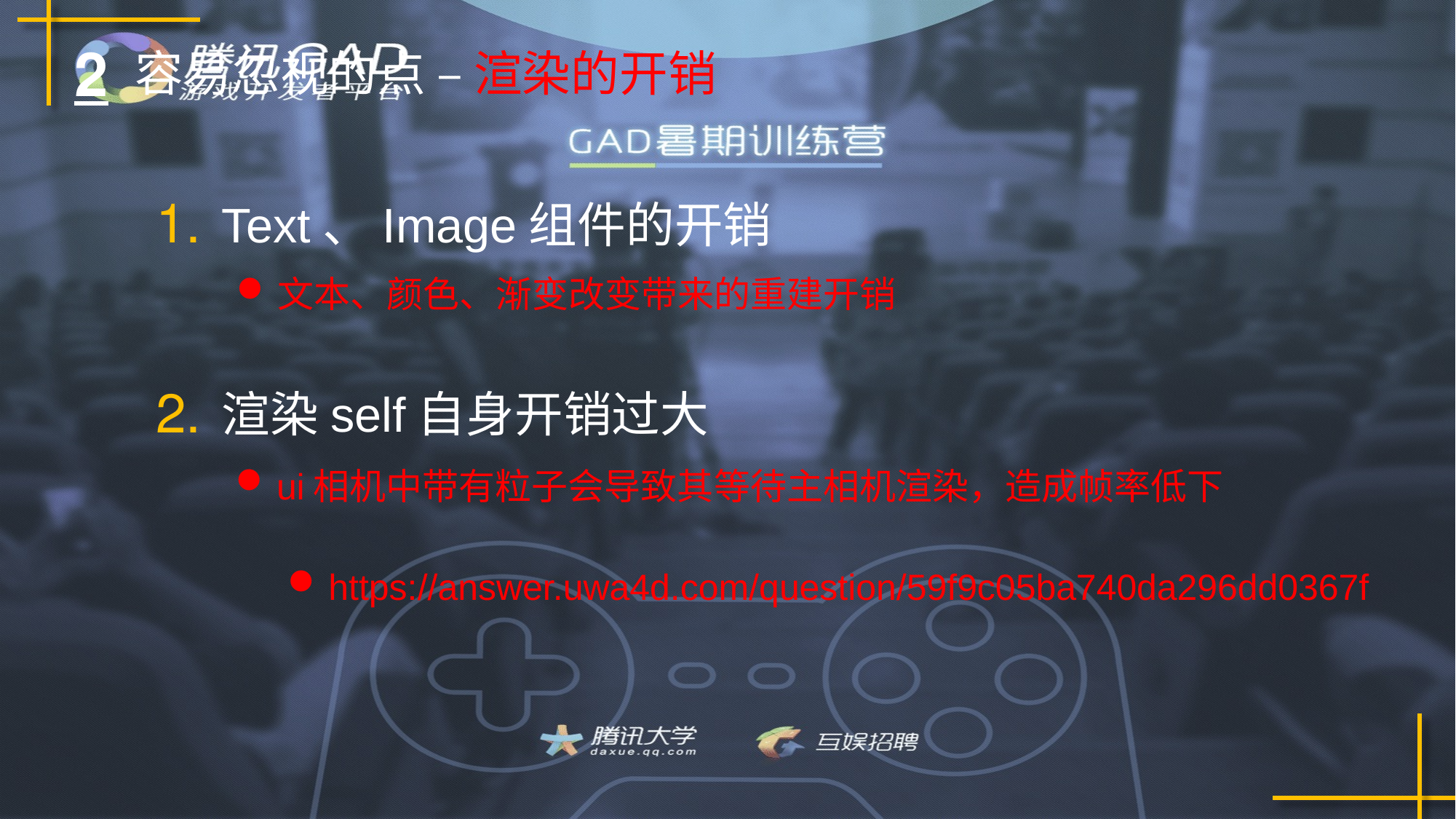

2
容易忽视的点 – 渲染的开销

1.
Text、Image组件的开销

文本、颜色、渐变改变带来的重建开销
2.
渲染self自身开销过大

ui相机中带有粒子会导致其等待主相机渲染，造成帧率低下
https://answer.uwa4d.com/question/59f9c05ba740da296dd0367f